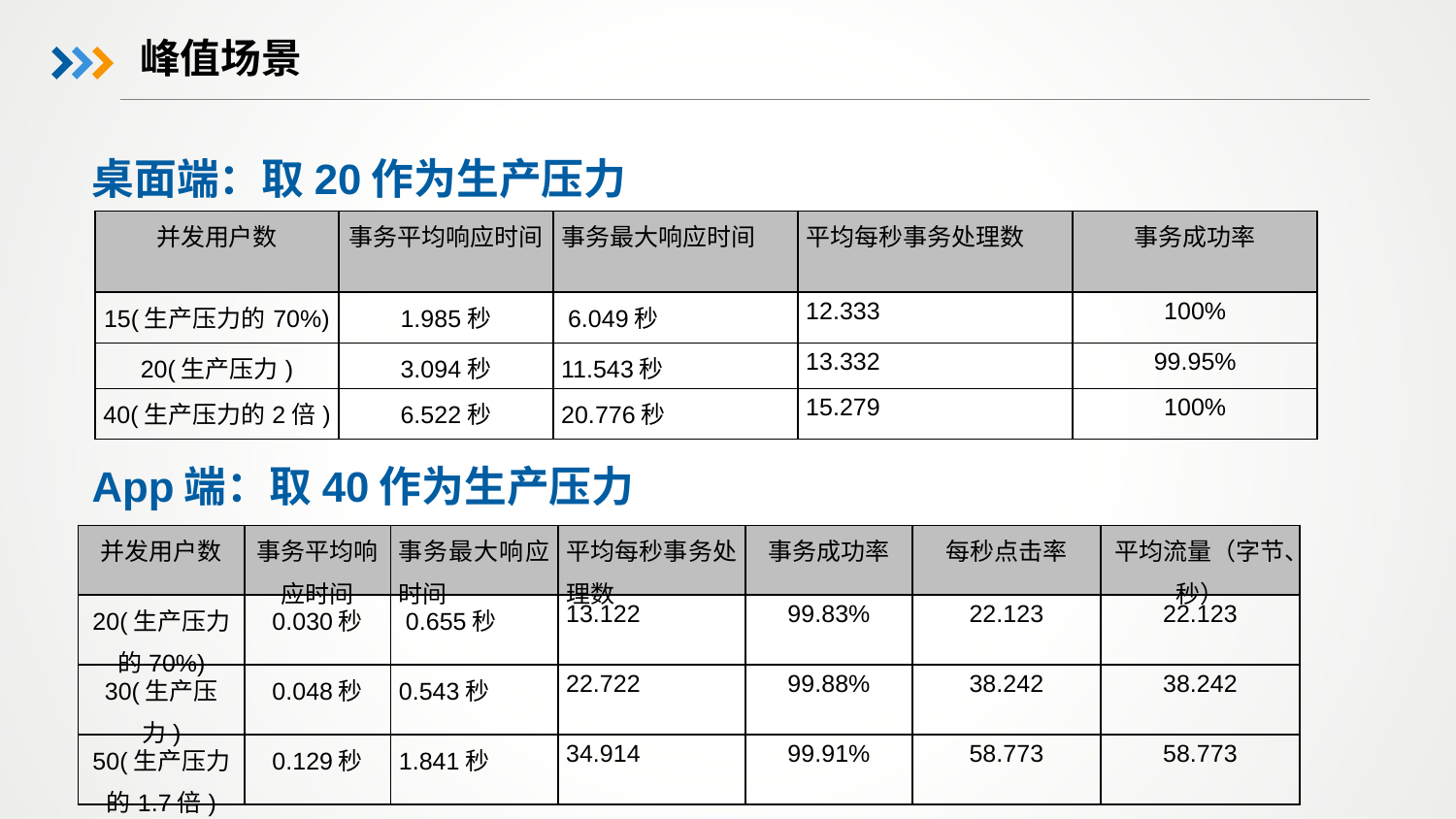

峰值场景
桌面端：取20作为生产压力
| 并发用户数 | 事务平均响应时间 | 事务最大响应时间 | 平均每秒事务处理数 | 事务成功率 |
| --- | --- | --- | --- | --- |
| 15(生产压力的70%) | 1.985秒 | 6.049秒 | 12.333 | 100% |
| 20(生产压力) | 3.094秒 | 11.543秒 | 13.332 | 99.95% |
| 40(生产压力的2倍) | 6.522秒 | 20.776秒 | 15.279 | 100% |
App端：取40作为生产压力
| 并发用户数 | 事务平均响应时间 | 事务最大响应时间 | 平均每秒事务处理数 | 事务成功率 | 每秒点击率 | 平均流量（字节、秒） |
| --- | --- | --- | --- | --- | --- | --- |
| 20(生产压力的70%) | 0.030秒 | 0.655秒 | 13.122 | 99.83% | 22.123 | 22.123 |
| 30(生产压力) | 0.048秒 | 0.543秒 | 22.722 | 99.88% | 38.242 | 38.242 |
| 50(生产压力的1.7倍) | 0.129秒 | 1.841秒 | 34.914 | 99.91% | 58.773 | 58.773 |